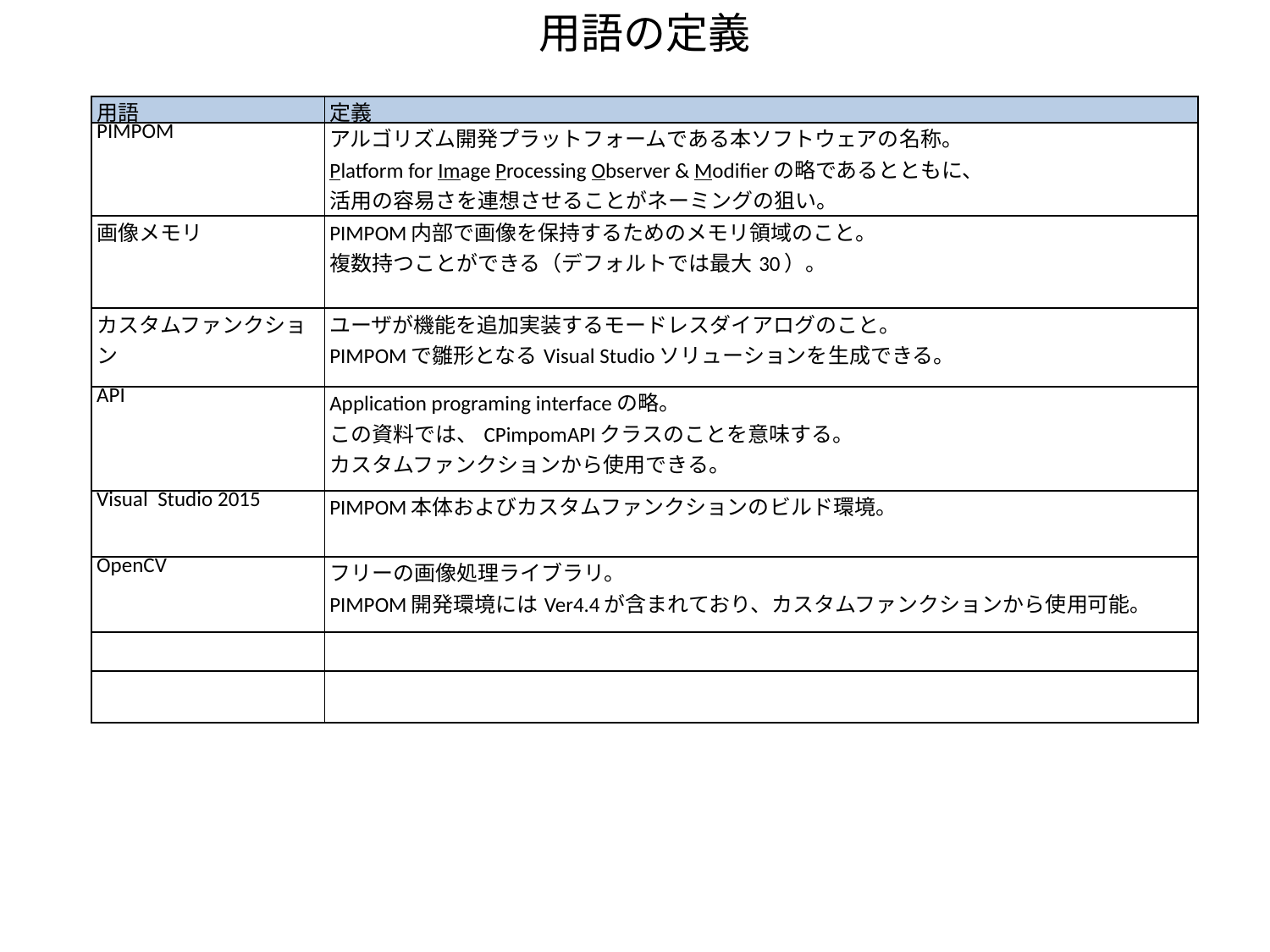

用語の定義
| 用語 | 定義 |
| --- | --- |
| PIMPOM | アルゴリズム開発プラットフォームである本ソフトウェアの名称。 Platform for Image Processing Observer & Modifierの略であるとともに、 活用の容易さを連想させることがネーミングの狙い。 |
| 画像メモリ | PIMPOM内部で画像を保持するためのメモリ領域のこと。 複数持つことができる（デフォルトでは最大30）。 |
| カスタムファンクション | ユーザが機能を追加実装するモードレスダイアログのこと。 PIMPOMで雛形となるVisual Studioソリューションを生成できる。 |
| API | Application programing interfaceの略。 この資料では、CPimpomAPIクラスのことを意味する。 カスタムファンクションから使用できる。 |
| Visual Studio 2015 | PIMPOM本体およびカスタムファンクションのビルド環境。 |
| OpenCV | フリーの画像処理ライブラリ。 PIMPOM開発環境にはVer4.4が含まれており、カスタムファンクションから使用可能。 |
|  |  |
|  |  |